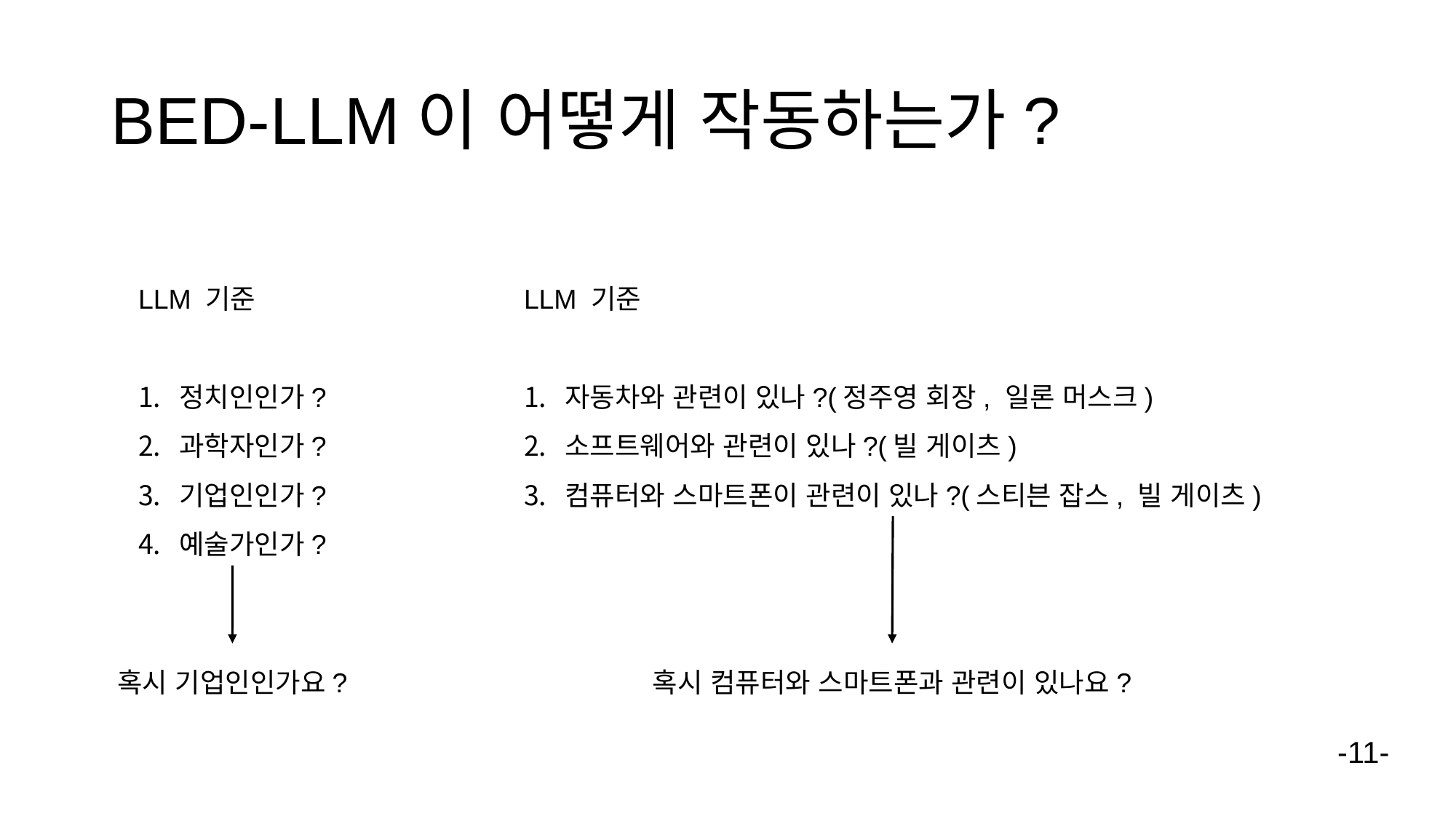

# BED-LLM이 어떻게 작동하는가?
LLM 기준

정치인인가?
과학자인가?
기업인인가?
예술가인가?
LLM 기준

자동차와 관련이 있나?(정주영 회장, 일론 머스크)
소프트웨어와 관련이 있나?(빌 게이츠)
컴퓨터와 스마트폰이 관련이 있나?(스티븐 잡스, 빌 게이츠)
혹시 기업인인가요?
혹시 컴퓨터와 스마트폰과 관련이 있나요?
-11-